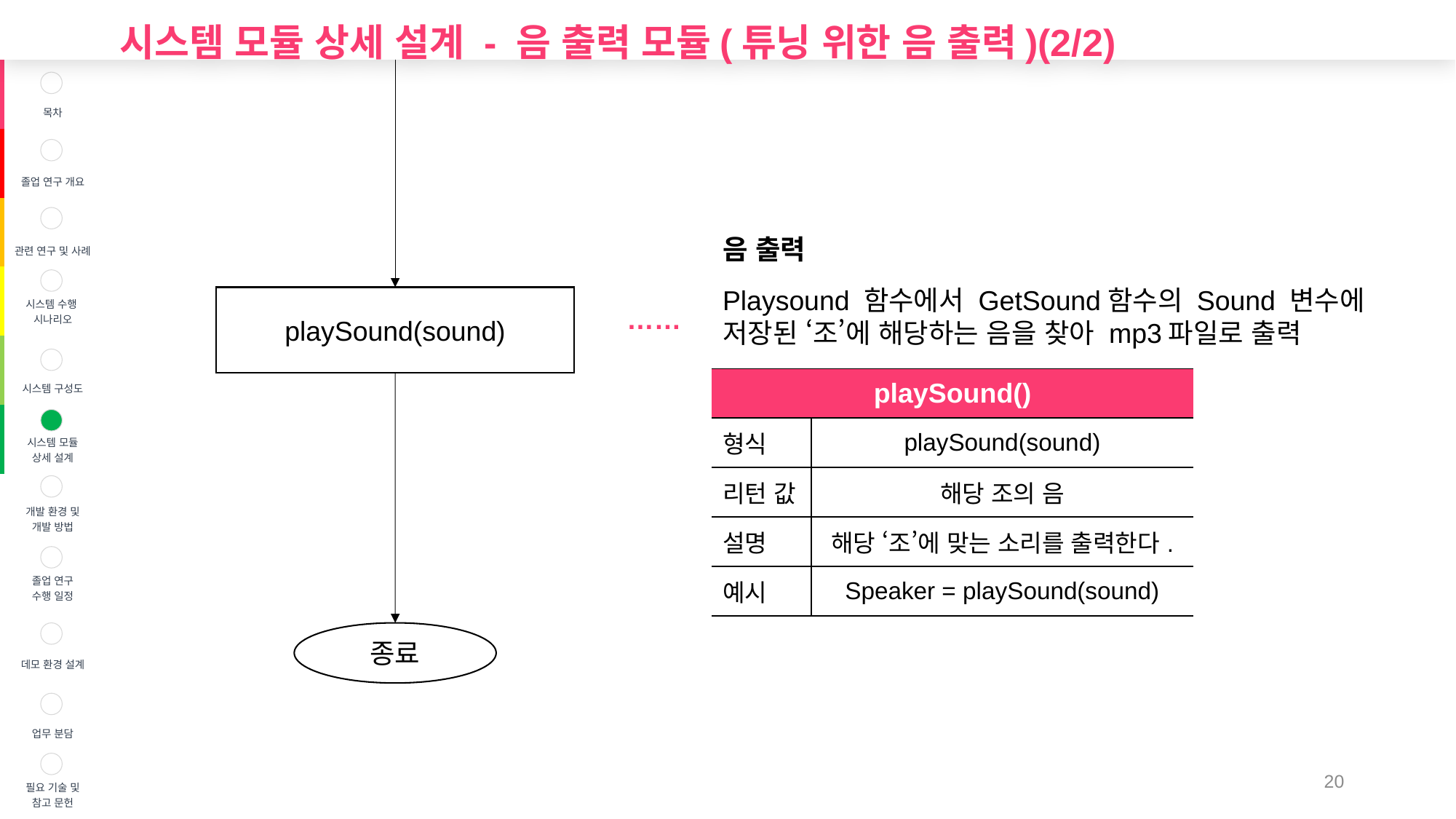

시스템 모듈 상세 설계 - 음 출력 모듈(튜닝 위한 음 출력)(2/2)
|  | 목차 |
| --- | --- |
|  | 졸업 연구 개요 |
|  | 관련 연구 및 사례 |
|  | 시스템 수행 시나리오 |
|  | 시스템 구성도 |
|  | 시스템 모듈 상세 설계 |
|  | 개발 환경 및 개발 방법 |
|  | 졸업 연구 수행 일정 |
|  | 데모 환경 설계 |
|  | 업무 분담 |
|  | 필요 기술 및 참고 문헌 |

음 출력

Playsound 함수에서 GetSound함수의 Sound 변수에
저장된 ‘조’에 해당하는 음을 찾아 mp3파일로 출력

playSound(sound)
……

| playSound() |  |
| --- | --- |
| 형식 | playSound(sound) |
| 리턴 값 | 해당 조의 음 |
| 설명 | 해당 ‘조’에 맞는 소리를 출력한다. |
| 예시 | Speaker = playSound(sound) |

종료

20